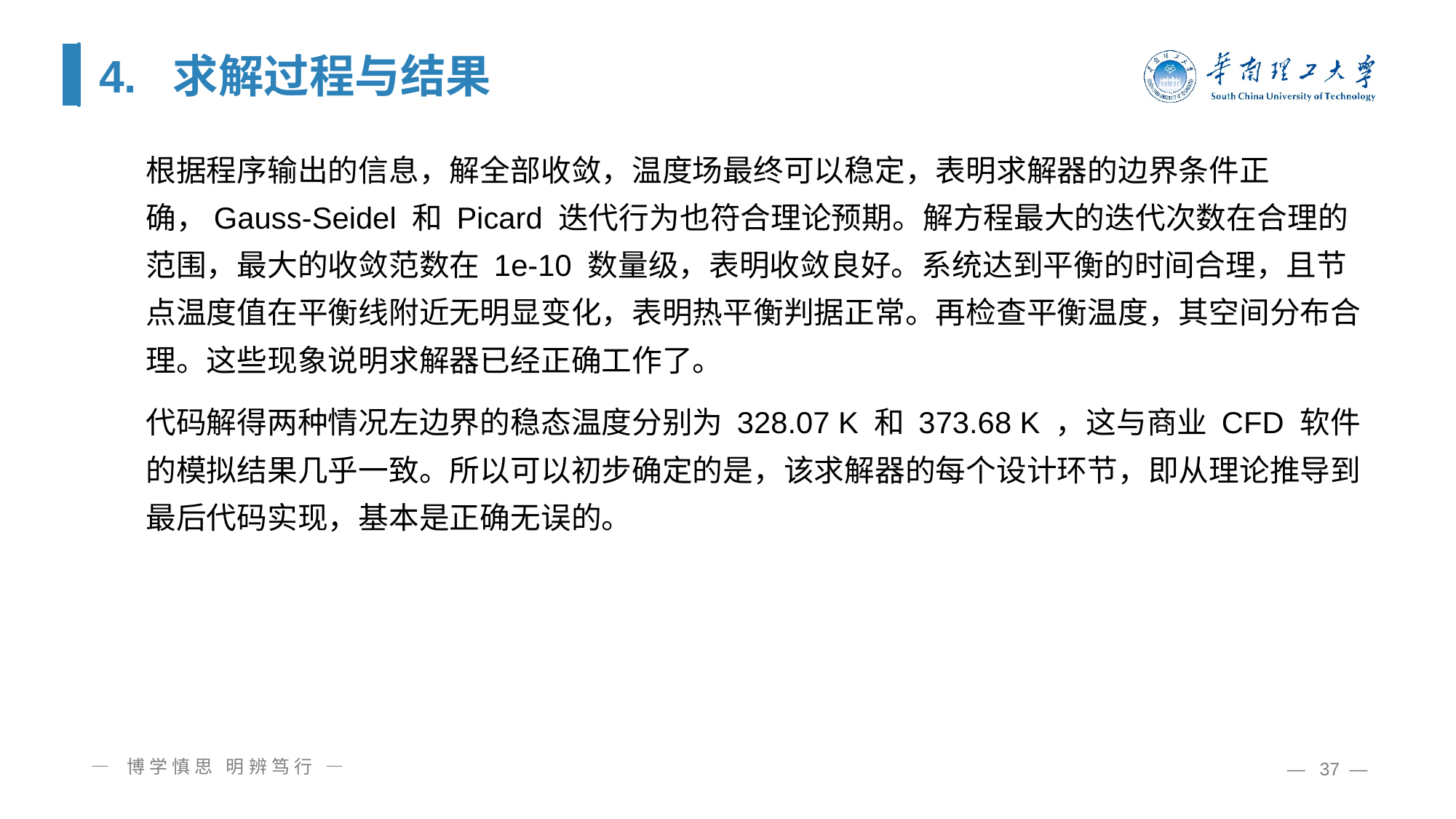

# 4.  求解过程与结果
根据程序输出的信息，解全部收敛，温度场最终可以稳定，表明求解器的边界条件正确，Gauss-Seidel 和 Picard 迭代行为也符合理论预期。解方程最大的迭代次数在合理的范围，最大的收敛范数在 1e-10 数量级，表明收敛良好。系统达到平衡的时间合理，且节点温度值在平衡线附近无明显变化，表明热平衡判据正常。再检查平衡温度，其空间分布合理。这些现象说明求解器已经正确工作了。
代码解得两种情况左边界的稳态温度分别为 328.07 K 和 373.68 K ，这与商业 CFD 软件的模拟结果几乎一致。所以可以初步确定的是，该求解器的每个设计环节，即从理论推导到最后代码实现，基本是正确无误的。
— 博学慎思 明辨笃行 —
— 37 —